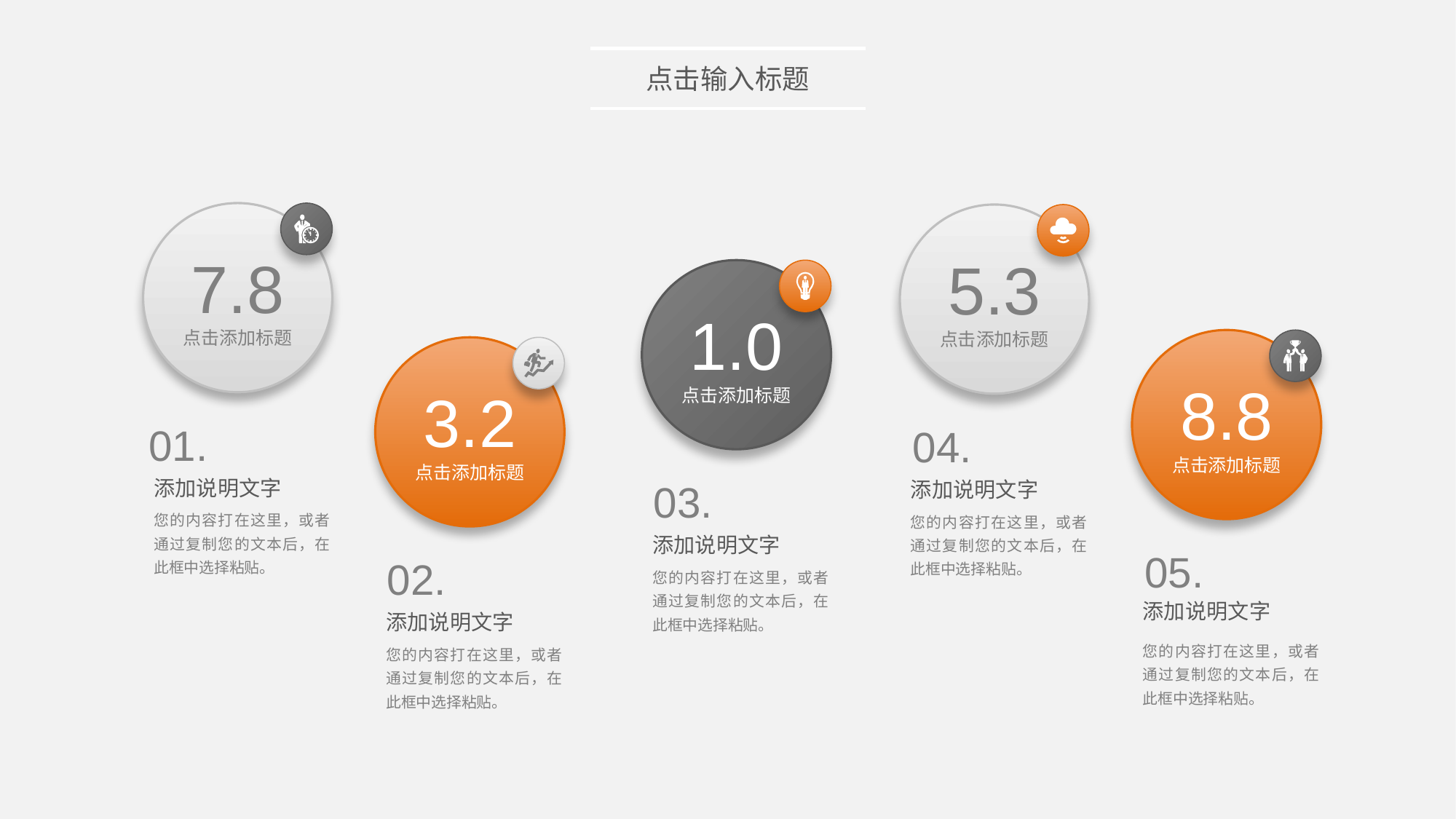

点击输入标题
7.8
点击添加标题

5.3
点击添加标题

1.0
点击添加标题

8.8
点击添加标题

3.2
点击添加标题

01.
04.
添加说明文字
添加说明文字
03.
您的内容打在这里，或者通过复制您的文本后，在此框中选择粘贴。
您的内容打在这里，或者通过复制您的文本后，在此框中选择粘贴。
添加说明文字
05.
02.
您的内容打在这里，或者通过复制您的文本后，在此框中选择粘贴。
添加说明文字
添加说明文字
您的内容打在这里，或者通过复制您的文本后，在此框中选择粘贴。
您的内容打在这里，或者通过复制您的文本后，在此框中选择粘贴。